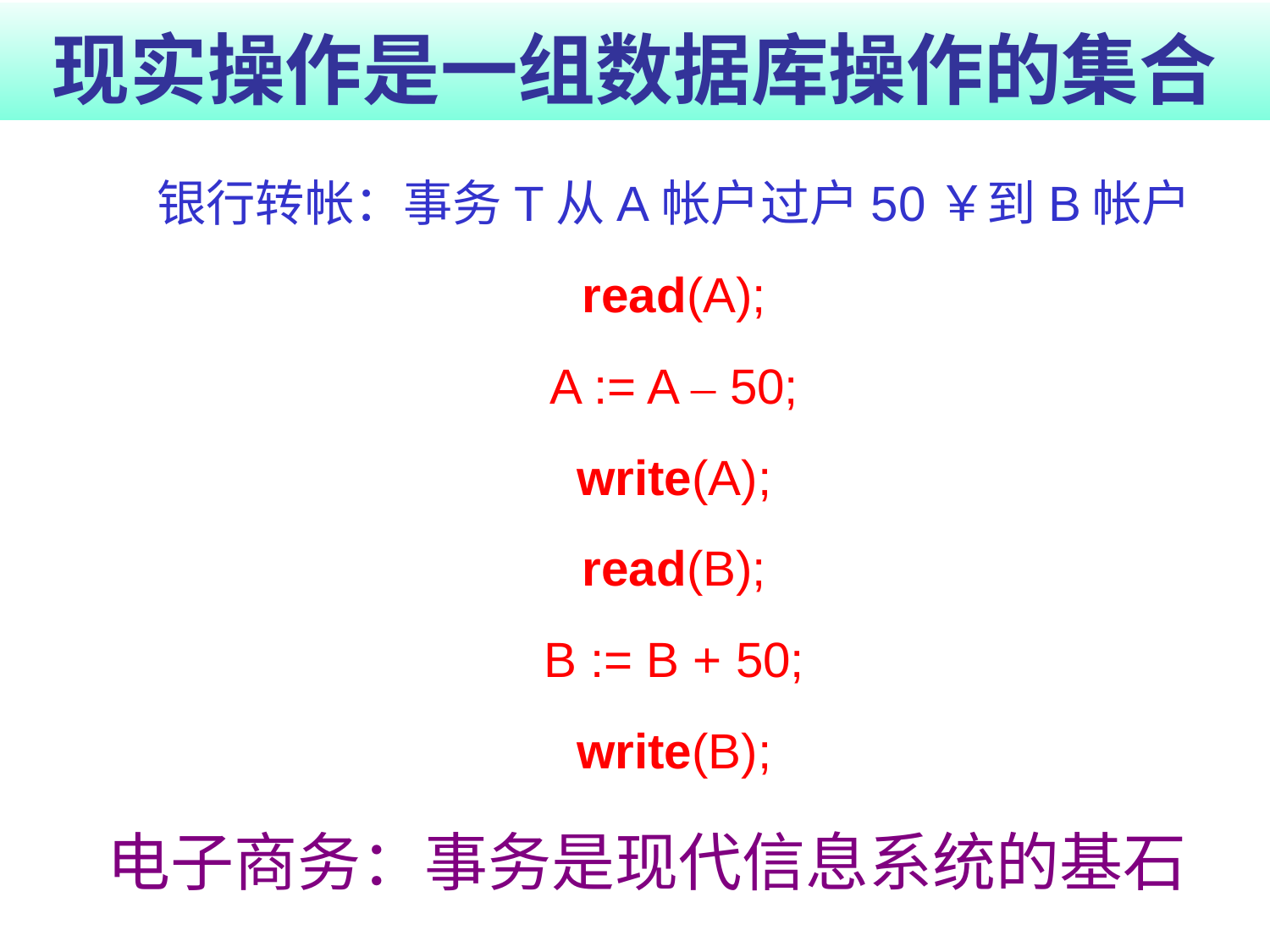

# 现实操作是一组数据库操作的集合
银行转帐：事务T从A帐户过户50￥到B帐户
read(A);
A := A – 50;
write(A);
read(B);
B := B + 50;
write(B);
电子商务：事务是现代信息系统的基石